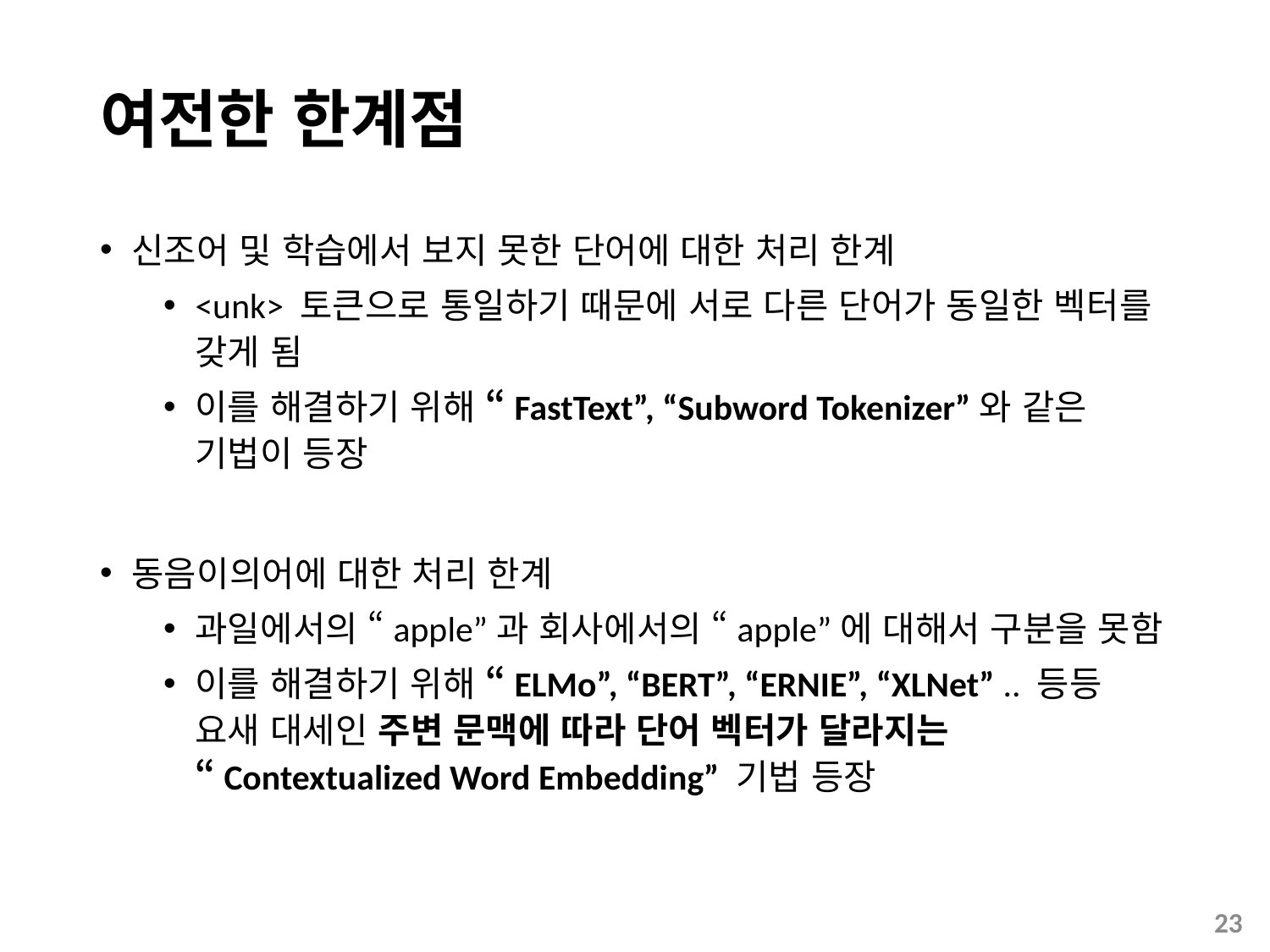

# 여전한 한계점
신조어 및 학습에서 보지 못한 단어에 대한 처리 한계
<unk> 토큰으로 통일하기 때문에 서로 다른 단어가 동일한 벡터를 갖게 됨
이를 해결하기 위해 “FastText”, “Subword Tokenizer”와 같은 기법이 등장

동음이의어에 대한 처리 한계
과일에서의 “apple”과 회사에서의 “apple”에 대해서 구분을 못함
이를 해결하기 위해 “ELMo”, “BERT”, “ERNIE”, “XLNet” .. 등등 요새 대세인 주변 문맥에 따라 단어 벡터가 달라지는 “Contextualized Word Embedding” 기법 등장

23